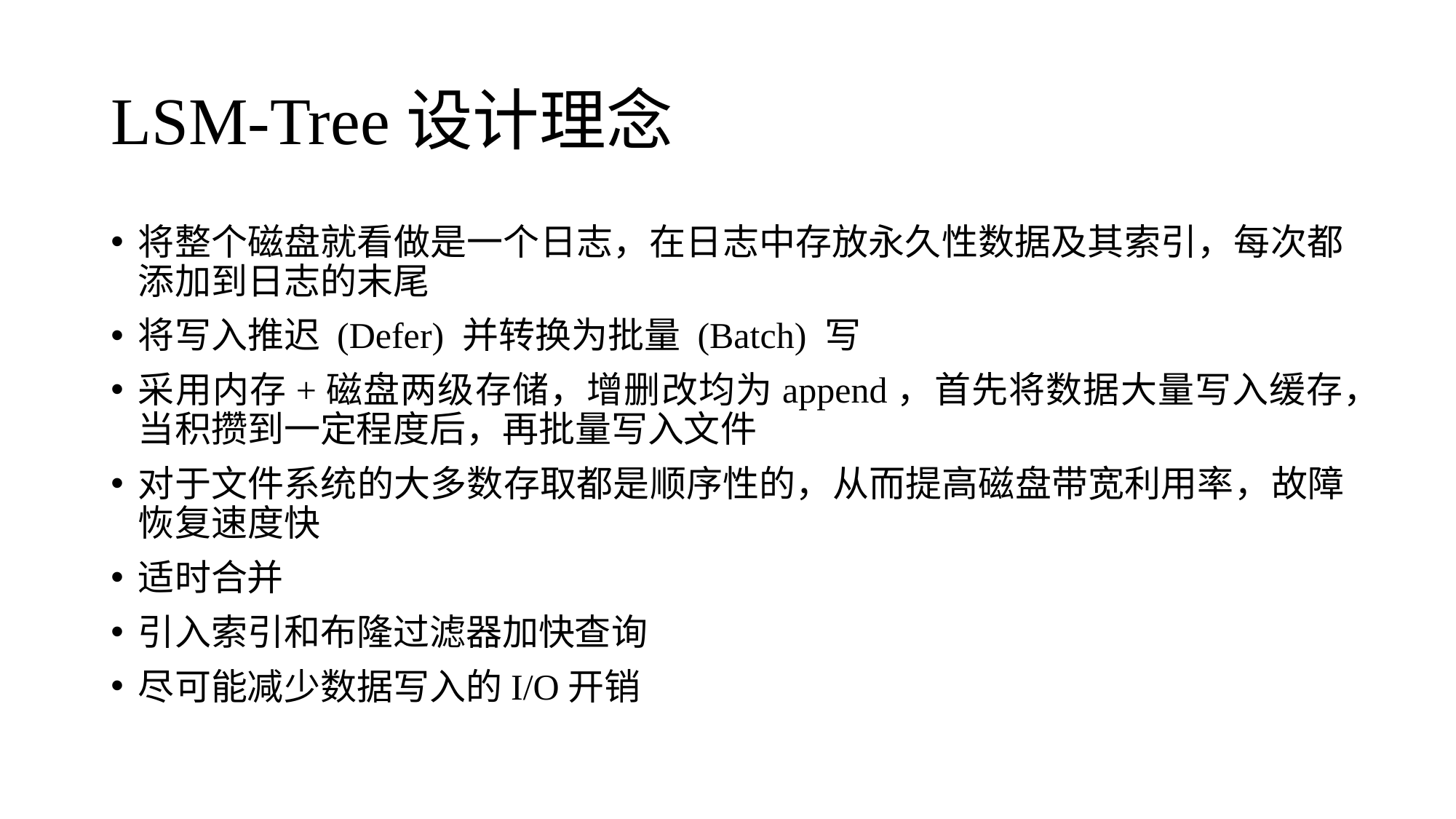

# LSM-Tree设计理念
将整个磁盘就看做是一个日志，在日志中存放永久性数据及其索引，每次都添加到日志的末尾
将写入推迟 (Defer) 并转换为批量 (Batch) 写
采用内存+磁盘两级存储，增删改均为append，首先将数据大量写入缓存，当积攒到一定程度后，再批量写入文件
对于文件系统的大多数存取都是顺序性的，从而提高磁盘带宽利用率，故障恢复速度快
适时合并
引入索引和布隆过滤器加快查询
尽可能减少数据写入的I/O开销